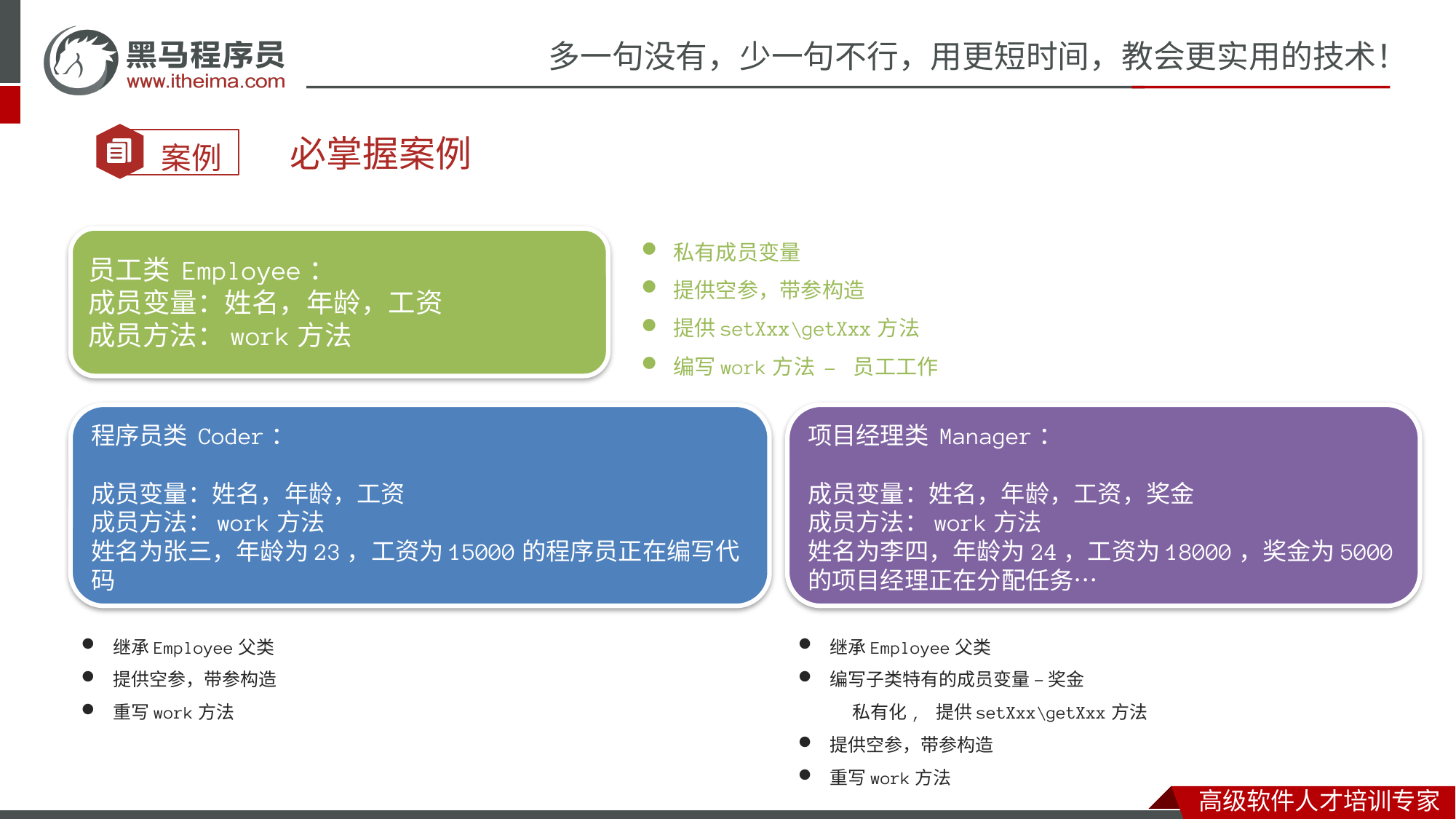

#
 必掌握案例
私有成员变量
提供空参，带参构造
提供setXxx\getXxx方法
编写work方法 - 员工工作
员工类 Employee：
成员变量：姓名，年龄，工资
成员方法：work方法
程序员类 Coder：

成员变量：姓名，年龄，工资
成员方法：work方法
姓名为张三，年龄为23，工资为15000的程序员正在编写代码
项目经理类 Manager：

成员变量：姓名，年龄，工资，奖金
成员方法：work方法
姓名为李四，年龄为24，工资为18000，奖金为5000的项目经理正在分配任务…
继承Employee父类
提供空参，带参构造
重写work方法
继承Employee父类
编写子类特有的成员变量 – 奖金
私有化, 提供setXxx\getXxx方法
提供空参，带参构造
重写work方法